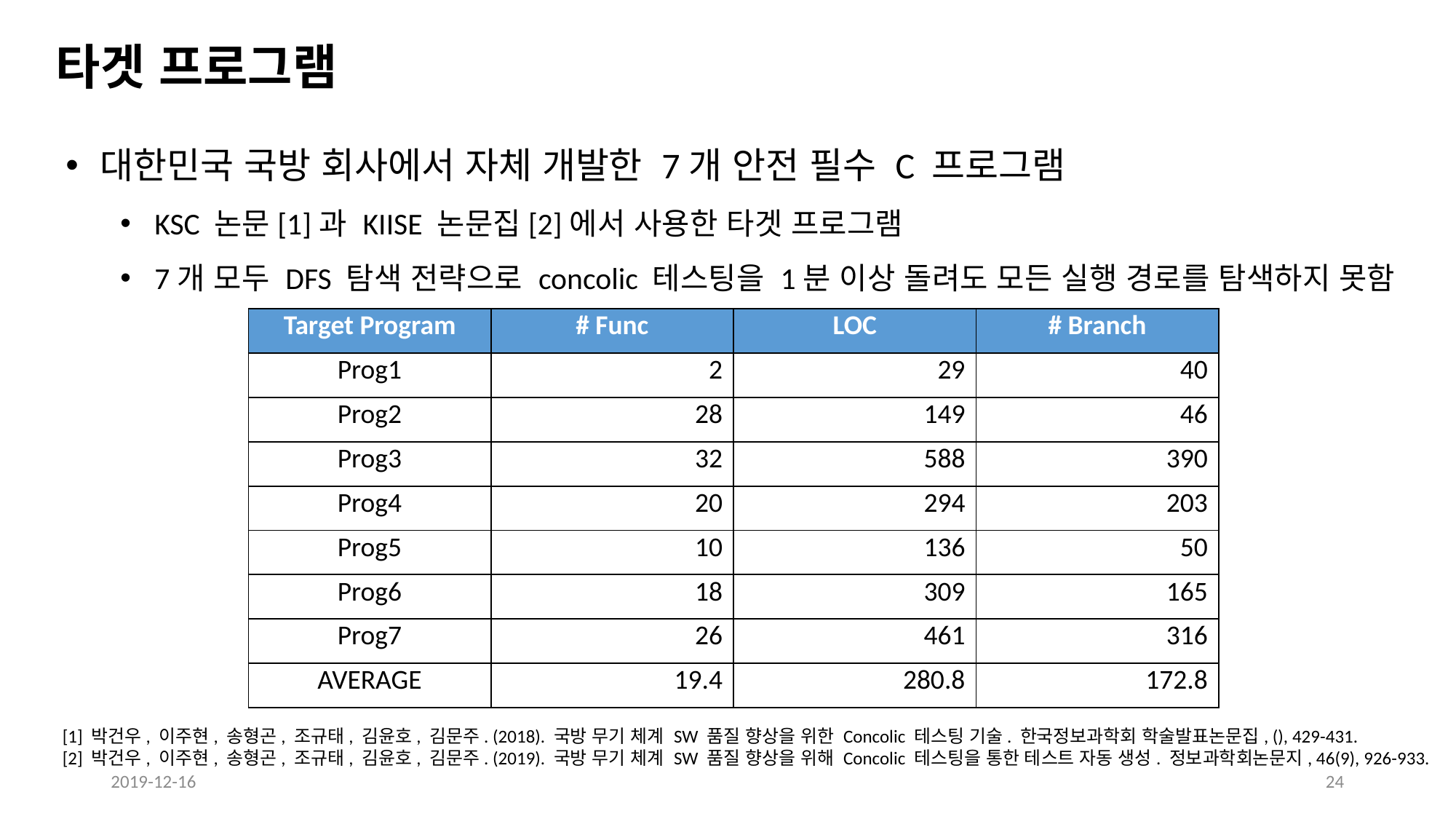

타겟 프로그램
대한민국 국방 회사에서 자체 개발한 7개 안전 필수 C 프로그램
KSC 논문[1]과 KIISE 논문집[2]에서 사용한 타겟 프로그램
7개 모두 DFS 탐색 전략으로 concolic 테스팅을 1분 이상 돌려도 모든 실행 경로를 탐색하지 못함
| Target Program | # Func | LOC | # Branch |
| --- | --- | --- | --- |
| Prog1 | 2 | 29 | 40 |
| Prog2 | 28 | 149 | 46 |
| Prog3 | 32 | 588 | 390 |
| Prog4 | 20 | 294 | 203 |
| Prog5 | 10 | 136 | 50 |
| Prog6 | 18 | 309 | 165 |
| Prog7 | 26 | 461 | 316 |
| AVERAGE | 19.4 | 280.8 | 172.8 |
[1] 박건우, 이주현, 송형곤, 조규태, 김윤호, 김문주. (2018). 국방 무기 체계 SW 품질 향상을 위한 Concolic 테스팅 기술. 한국정보과학회 학술발표논문집, (), 429-431.
[2] 박건우, 이주현, 송형곤, 조규태, 김윤호, 김문주. (2019). 국방 무기 체계 SW 품질 향상을 위해 Concolic 테스팅을 통한 테스트 자동 생성. 정보과학회논문지, 46(9), 926-933.
2019-12-16
24